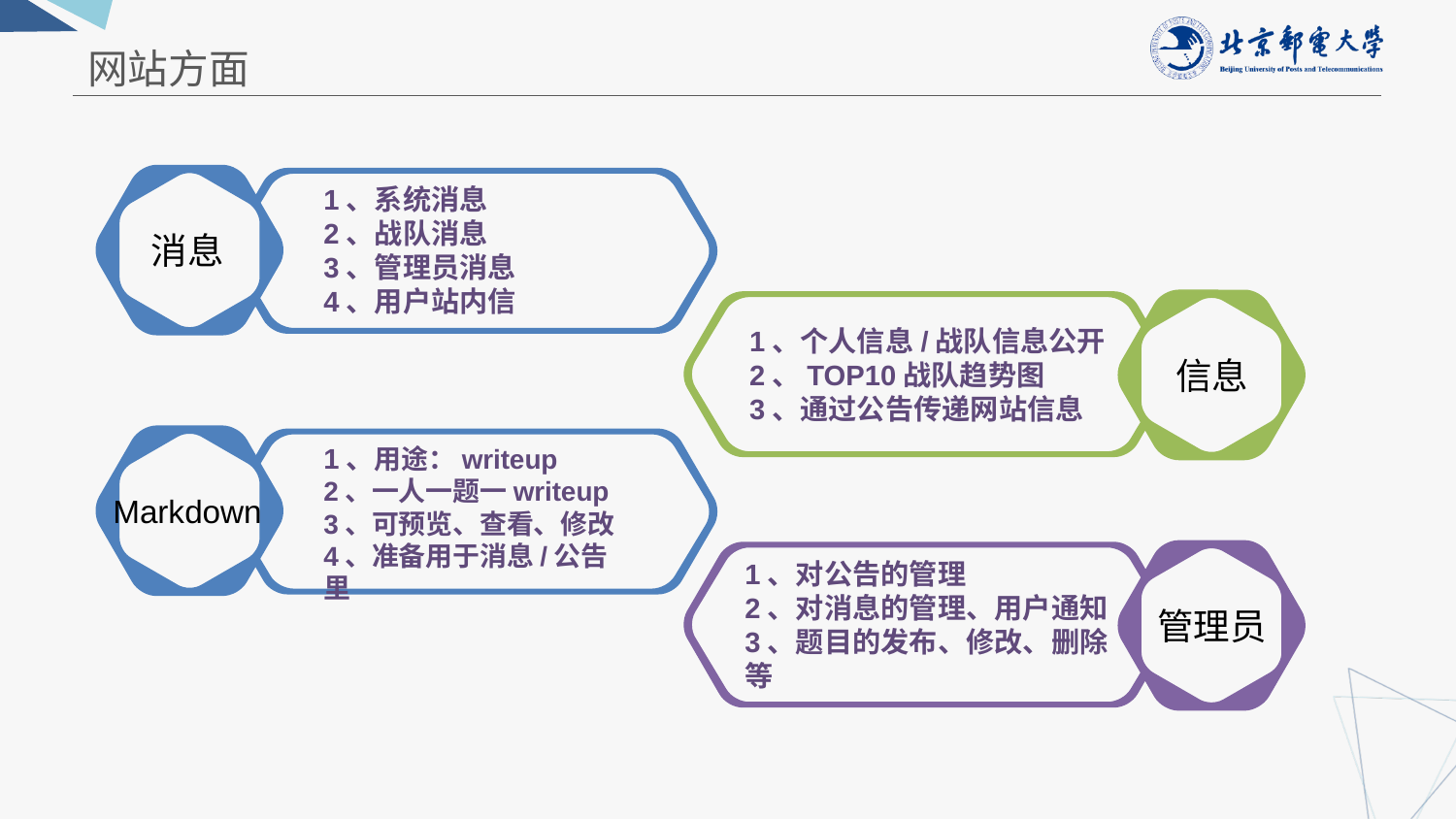

网站方面

1、系统消息
2、战队消息
3、管理员消息
4、用户站内信
消息

1、个人信息/战队信息公开
2、TOP10战队趋势图
3、通过公告传递网站信息
信息

1、用途：writeup
2、一人一题一writeup
3、可预览、查看、修改
4、准备用于消息/公告里
Markdown

1、对公告的管理
2、对消息的管理、用户通知
3、题目的发布、修改、删除等
管理员